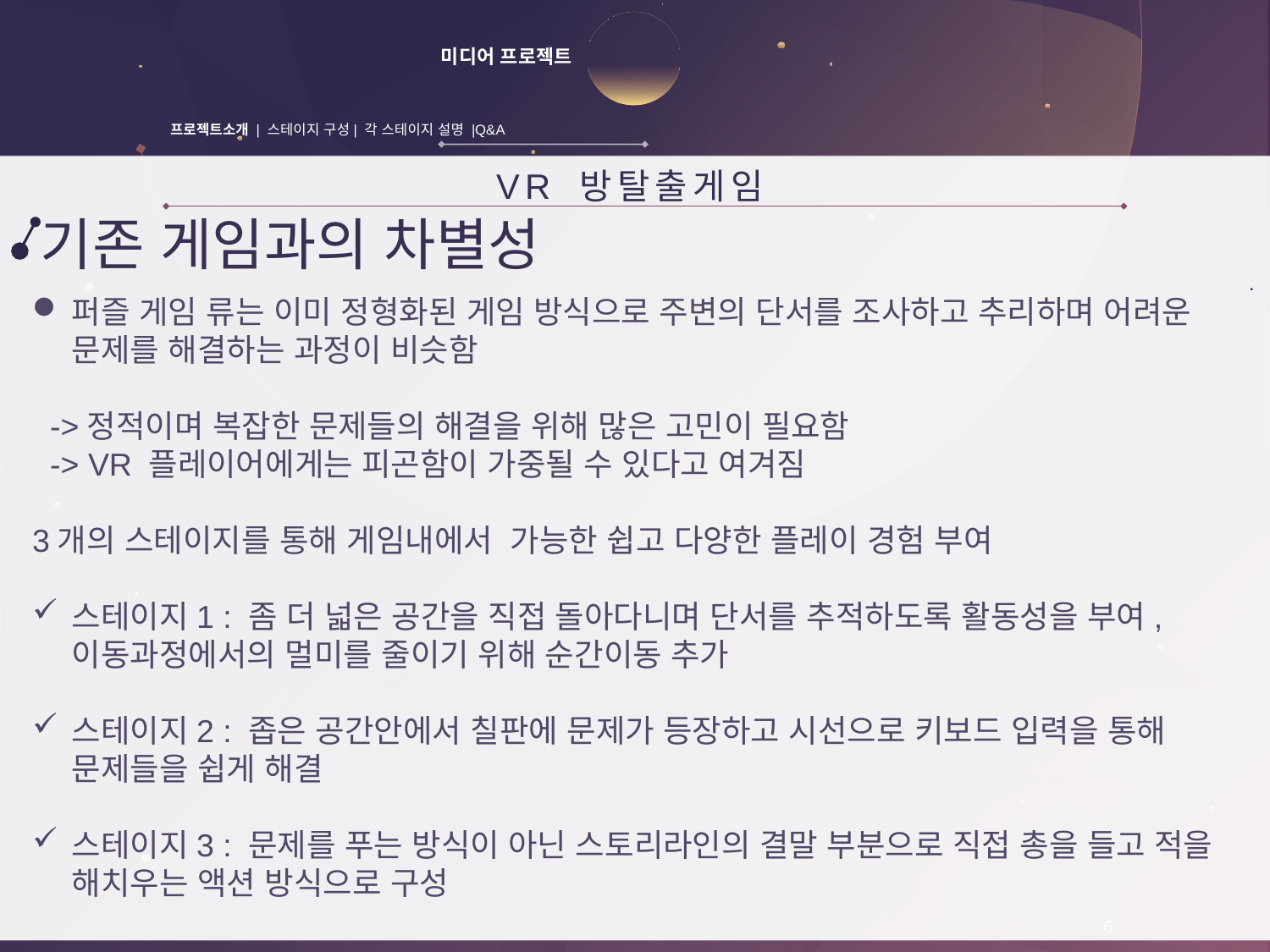

# 미디어 프로젝트
프로젝트소개 | 스테이지 구성| 각 스테이지 설명 |Q&A

·

VR 방탈출게임
기존 게임과의 차별성
퍼즐 게임 류는 이미 정형화된 게임 방식으로 주변의 단서를 조사하고 추리하며 어려운 문제를 해결하는 과정이 비슷함

  ->정적이며 복잡한 문제들의 해결을 위해 많은 고민이 필요함
  -> VR 플레이어에게는 피곤함이 가중될 수 있다고 여겨짐

3개의 스테이지를 통해 게임내에서  가능한 쉽고 다양한 플레이 경험 부여

스테이지1 : 좀 더 넓은 공간을 직접 돌아다니며 단서를 추적하도록 활동성을 부여, 이동과정에서의 멀미를 줄이기 위해 순간이동 추가

스테이지2 : 좁은 공간안에서 칠판에 문제가 등장하고 시선으로 키보드 입력을 통해 문제들을 쉽게 해결

스테이지3 : 문제를 푸는 방식이 아닌 스토리라인의 결말 부분으로 직접 총을 들고 적을 해치우는 액션 방식으로 구성

6